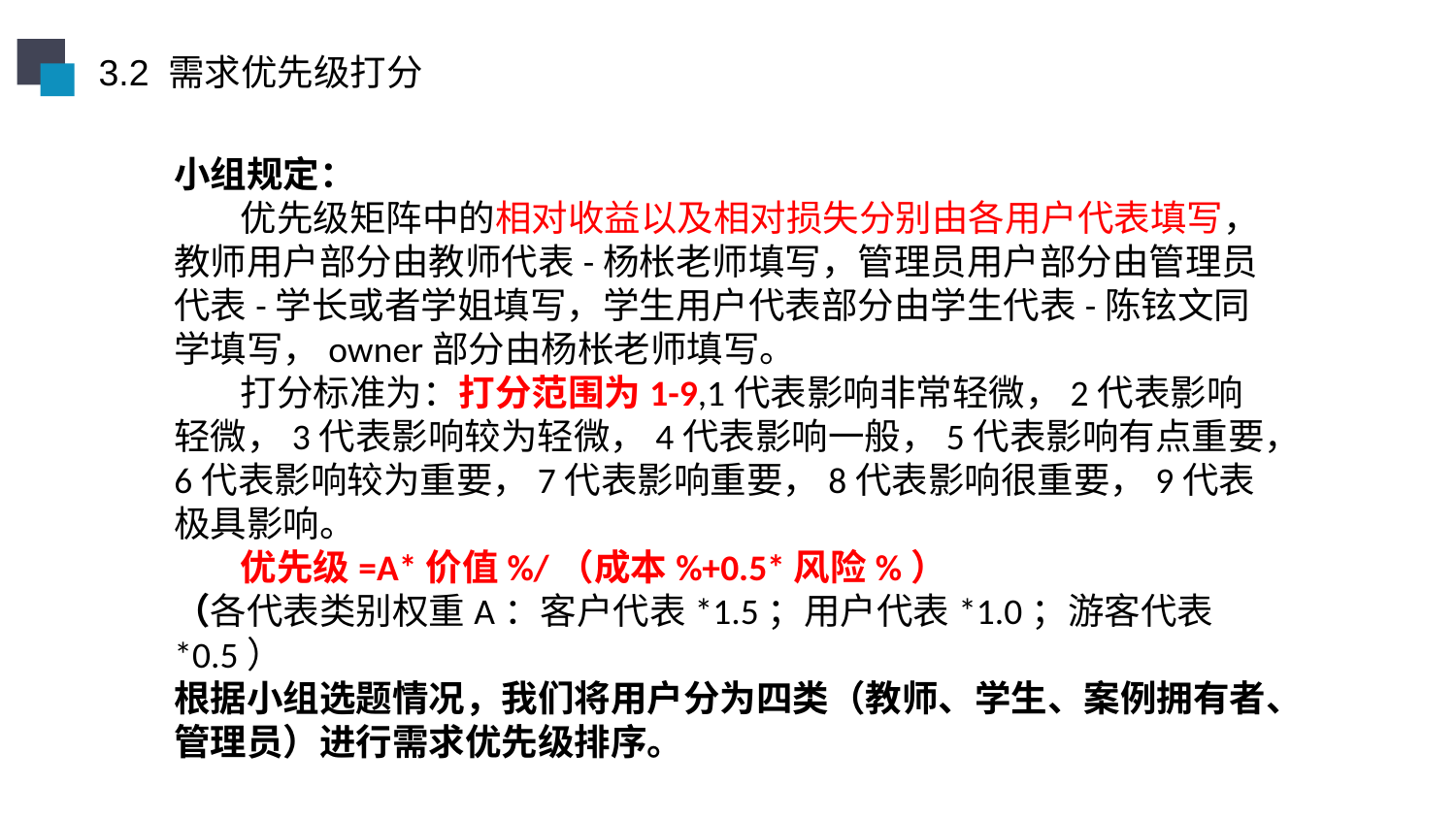

3.2 需求优先级打分
小组规定：
       优先级矩阵中的相对收益以及相对损失分别由各用户代表填写，教师用户部分由教师代表-杨枨老师填写，管理员用户部分由管理员代表-学长或者学姐填写，学生用户代表部分由学生代表-陈铉文同学填写，owner部分由杨枨老师填写。
       打分标准为：打分范围为1-9,1代表影响非常轻微，2代表影响轻微，3代表影响较为轻微，4代表影响一般，5代表影响有点重要，6代表影响较为重要，7代表影响重要，8代表影响很重要，9代表极具影响。
       优先级=A*价值%/（成本%+0.5*风险%）
（各代表类别权重A：客户代表*1.5；用户代表*1.0；游客代表*0.5）
根据小组选题情况，我们将用户分为四类（教师、学生、案例拥有者、管理员）进行需求优先级排序。